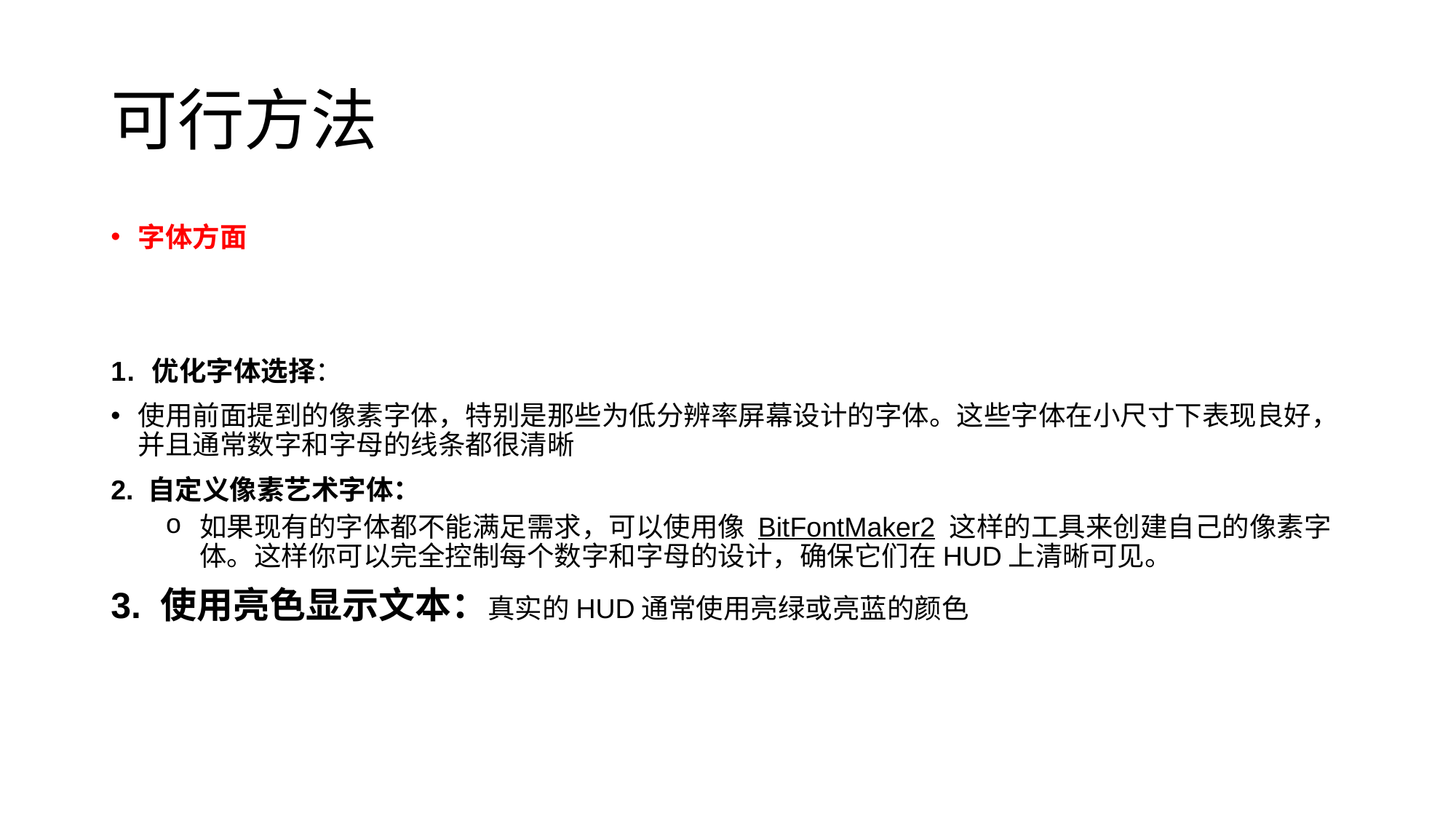

# 可行方法
字体方面

优化字体选择：
使用前面提到的像素字体，特别是那些为低分辨率屏幕设计的字体。这些字体在小尺寸下表现良好，并且通常数字和字母的线条都很清晰
2. 自定义像素艺术字体：
如果现有的字体都不能满足需求，可以使用像 BitFontMaker2 这样的工具来创建自己的像素字体。这样你可以完全控制每个数字和字母的设计，确保它们在HUD上清晰可见。
3. 使用亮色显示文本：真实的HUD通常使用亮绿或亮蓝的颜色